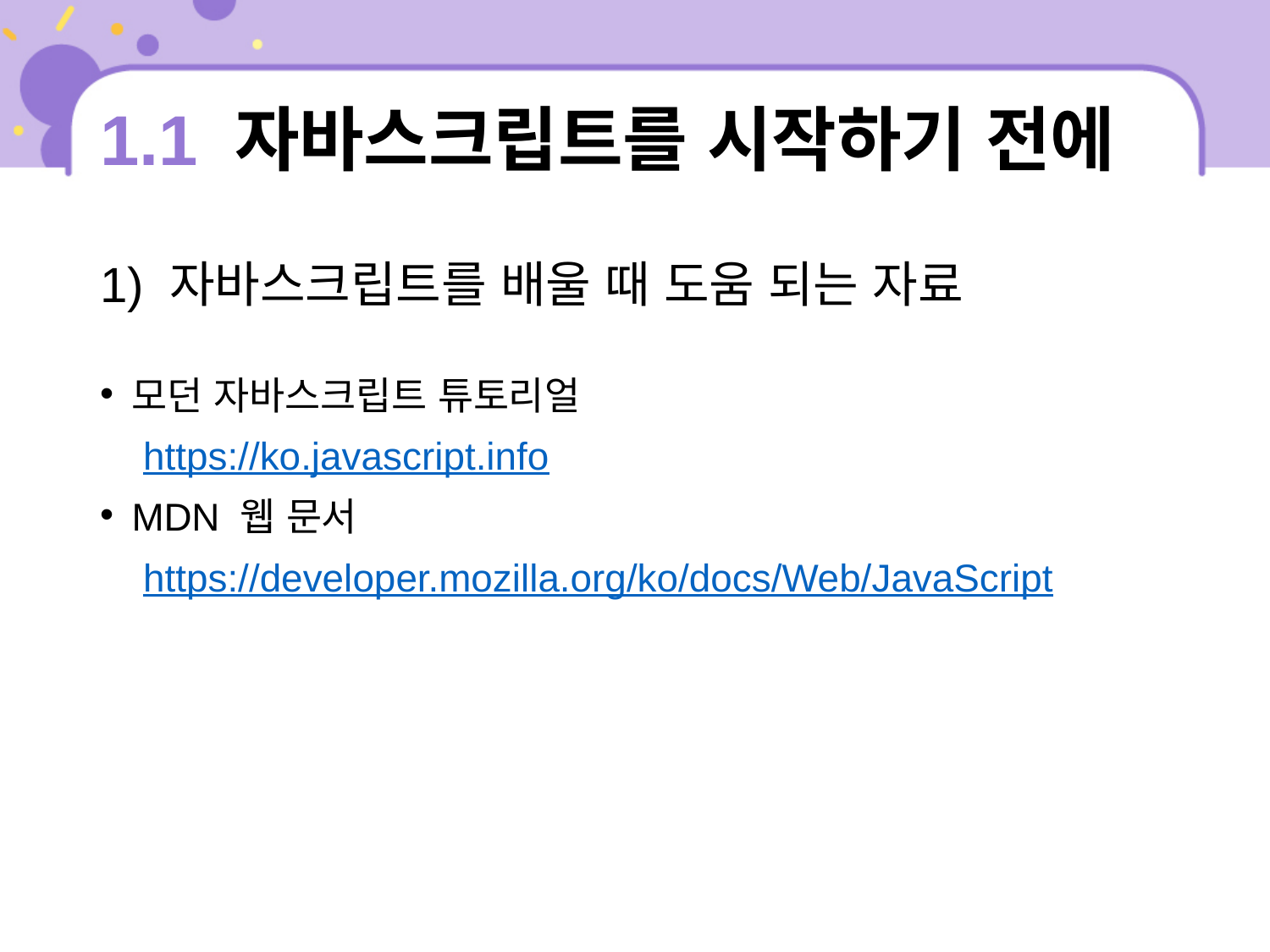

# 1.1 자바스크립트를 시작하기 전에
1) 자바스크립트를 배울 때 도움 되는 자료

모던 자바스크립트 튜토리얼
    https://ko.javascript.info
MDN 웹 문서
    https://developer.mozilla.org/ko/docs/Web/JavaScript